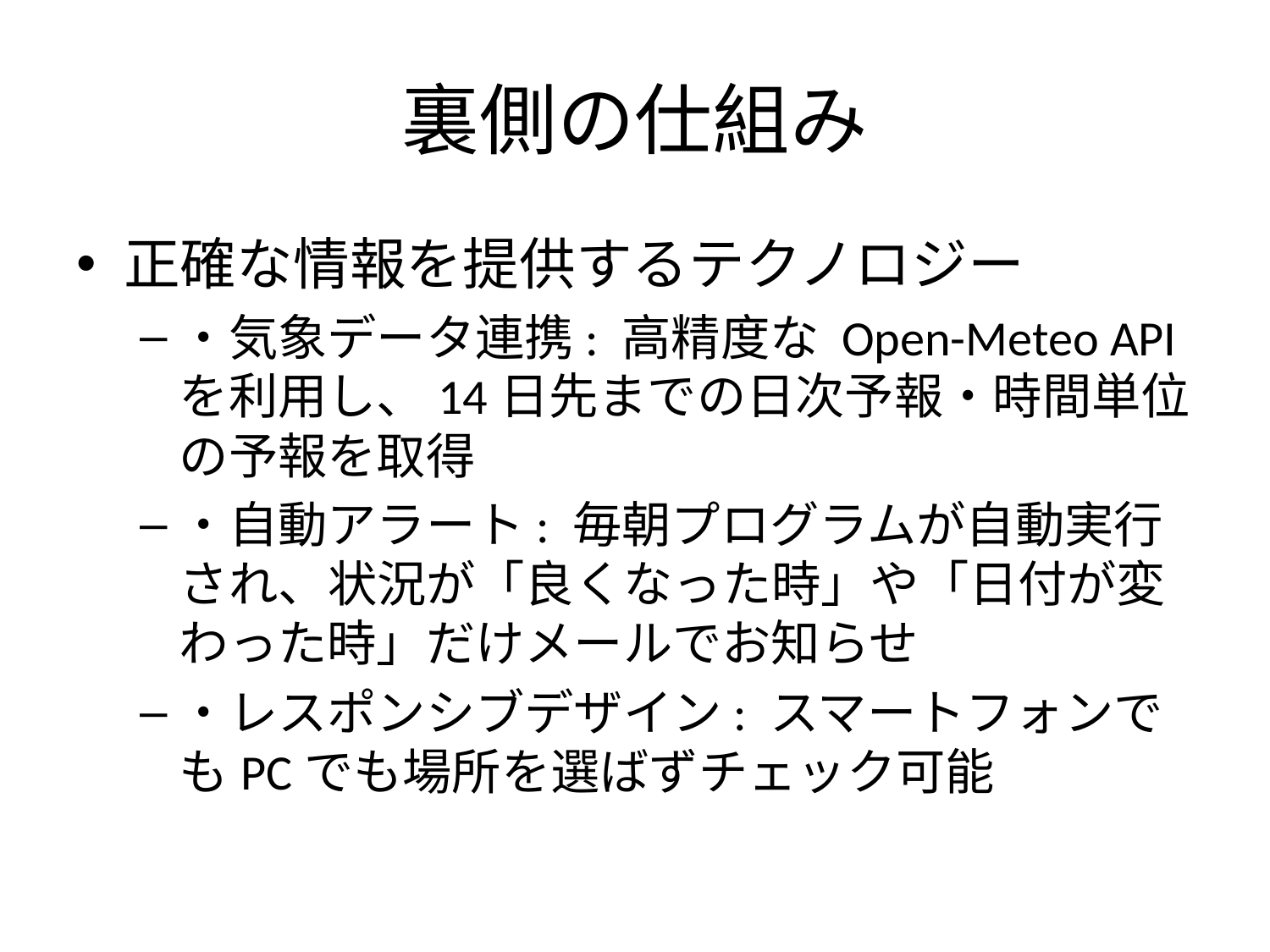

# 裏側の仕組み
正確な情報を提供するテクノロジー
・気象データ連携: 高精度な Open-Meteo API を利用し、14日先までの日次予報・時間単位の予報を取得
・自動アラート: 毎朝プログラムが自動実行され、状況が「良くなった時」や「日付が変わった時」だけメールでお知らせ
・レスポンシブデザイン: スマートフォンでもPCでも場所を選ばずチェック可能